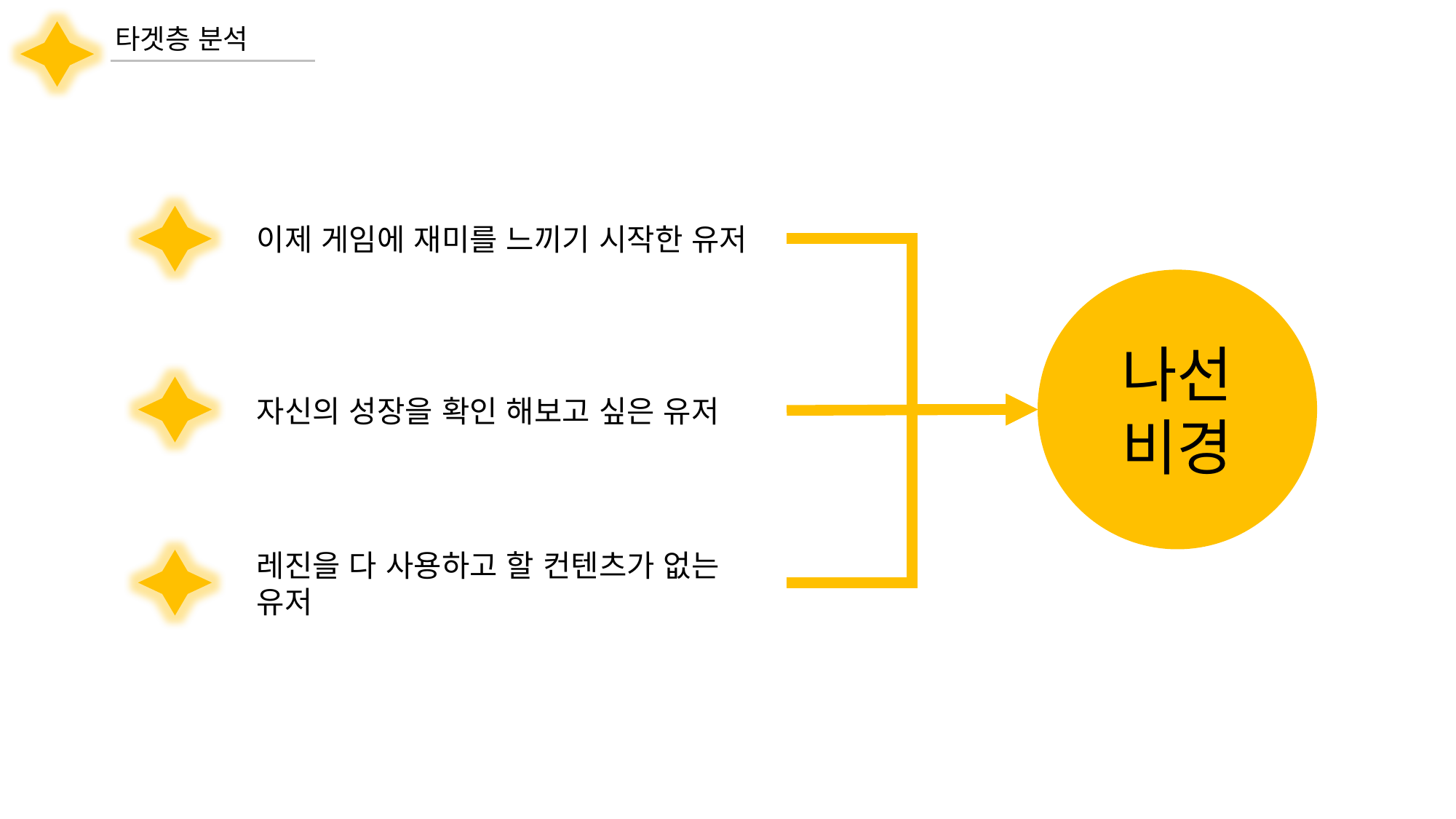

타겟층 분석

이제 게임에 재미를 느끼기 시작한 유저

나선 비경
자신의 성장을 확인 해보고 싶은 유저

레진을 다 사용하고 할 컨텐츠가 없는 유저